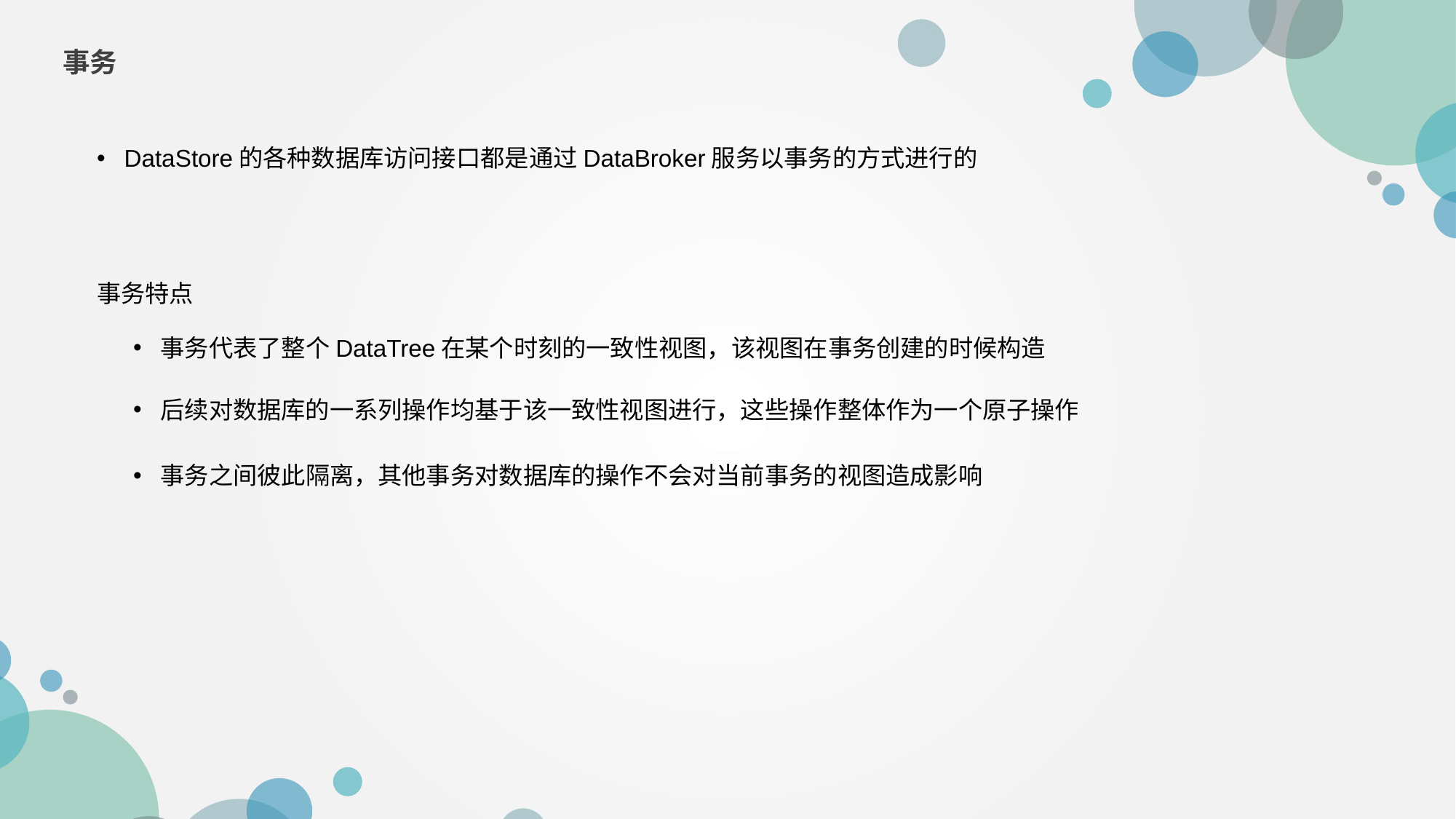

事务
DataStore的各种数据库访问接口都是通过DataBroker服务以事务的方式进行的

事务特点
事务代表了整个DataTree在某个时刻的一致性视图，该视图在事务创建的时候构造
后续对数据库的一系列操作均基于该一致性视图进行，这些操作整体作为一个原子操作
事务之间彼此隔离，其他事务对数据库的操作不会对当前事务的视图造成影响